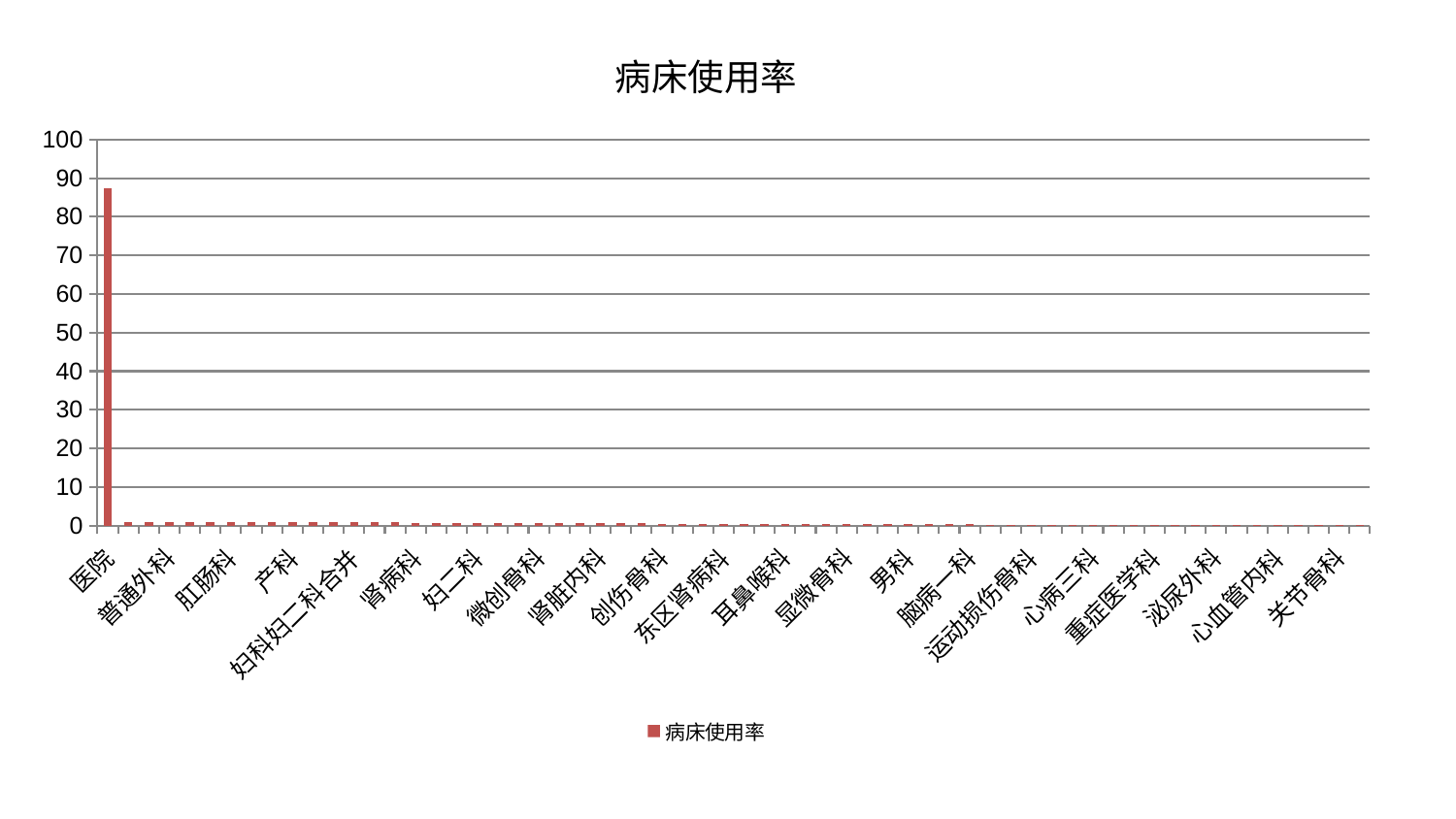

### Chart: 病床使用率

| Category | 病床使用率 |
|---|---|
| 医院 | 87.43 |
| 综合内科 | 0.9951847430562522 |
| 神经内科 | 0.9856919927155054 |
| 普通外科 | 0.9692510896302287 |
| 脾胃科消化科合并 | 0.9391372280286745 |
| 脊柱骨科 | 0.9383085794042247 |
| 肛肠科 | 0.9343578417337168 |
| 肝胆外科 | 0.9012307943255942 |
| 东区重症医学科 | 0.8954649726056227 |
| 产科 | 0.8933008551475361 |
| 中医外治中心 | 0.8895592362986038 |
| 中医经典科 | 0.8474010563886822 |
| 妇科妇二科合并 | 0.8416382986114739 |
| 针灸科 | 0.8353891389121995 |
| 骨科 | 0.8346670450709472 |
| 肾病科 | 0.7355032689940786 |
| 口腔科 | 0.7209776546359787 |
| 消化内科 | 0.7194658958942413 |
| 妇二科 | 0.7099640150374074 |
| 胸外科 | 0.6989589731264052 |
| 西区重症医学科 | 0.6690024301124089 |
| 微创骨科 | 0.6680942269383563 |
| 小儿推拿科 | 0.6376884749766469 |
| 美容皮肤科 | 0.6020780849313458 |
| 肾脏内科 | 0.5900125905658125 |
| 肝病科 | 0.5072809662572257 |
| 脾胃病科 | 0.5063350976560257 |
| 创伤骨科 | 0.5014462341378652 |
| 脑病二科 | 0.49305703256404243 |
| 皮肤科 | 0.4929652314715913 |
| 东区肾病科 | 0.4927106074861973 |
| 小儿骨科 | 0.47794882949773987 |
| 眼科 | 0.47245088432416704 |
| 耳鼻喉科 | 0.467022300475592 |
| 妇科 | 0.4304680576634352 |
| 康复科 | 0.4260996021267469 |
| 显微骨科 | 0.42440446324776016 |
| 推拿科 | 0.382831835021882 |
| 治未病中心 | 0.37320981622485894 |
| 男科 | 0.3104934095014933 |
| 风湿病科 | 0.28612538147631983 |
| 血液科 | 0.2816333967004456 |
| 脑病一科 | 0.2785852523818757 |
| 心病二科 | 0.24806338184092702 |
| 脑病三科 | 0.24531322123924415 |
| 运动损伤骨科 | 0.20837958872103335 |
| 肿瘤内科 | 0.1971911852486108 |
| 内分泌科 | 0.19040937709996375 |
| 心病三科 | 0.1770548518210473 |
| 儿科 | 0.16752531990999575 |
| 乳腺甲状腺外科 | 0.16687384522313842 |
| 重症医学科 | 0.15532173916987202 |
| 神经外科 | 0.1523300863333712 |
| 周围血管科 | 0.08246096953306914 |
| 泌尿外科 | 0.0759470373860851 |
| 呼吸内科 | 0.053179455612815785 |
| 身心医学科 | 0.04952062250184874 |
| 心血管内科 | 0.043332699595716395 |
| 心病四科 | 0.034882201786951894 |
| 老年医学科 | 0.03292367455495748 |
| 关节骨科 | 0.019317681907367046 |
| 心病一科 | 0.00774000838782718 |
170